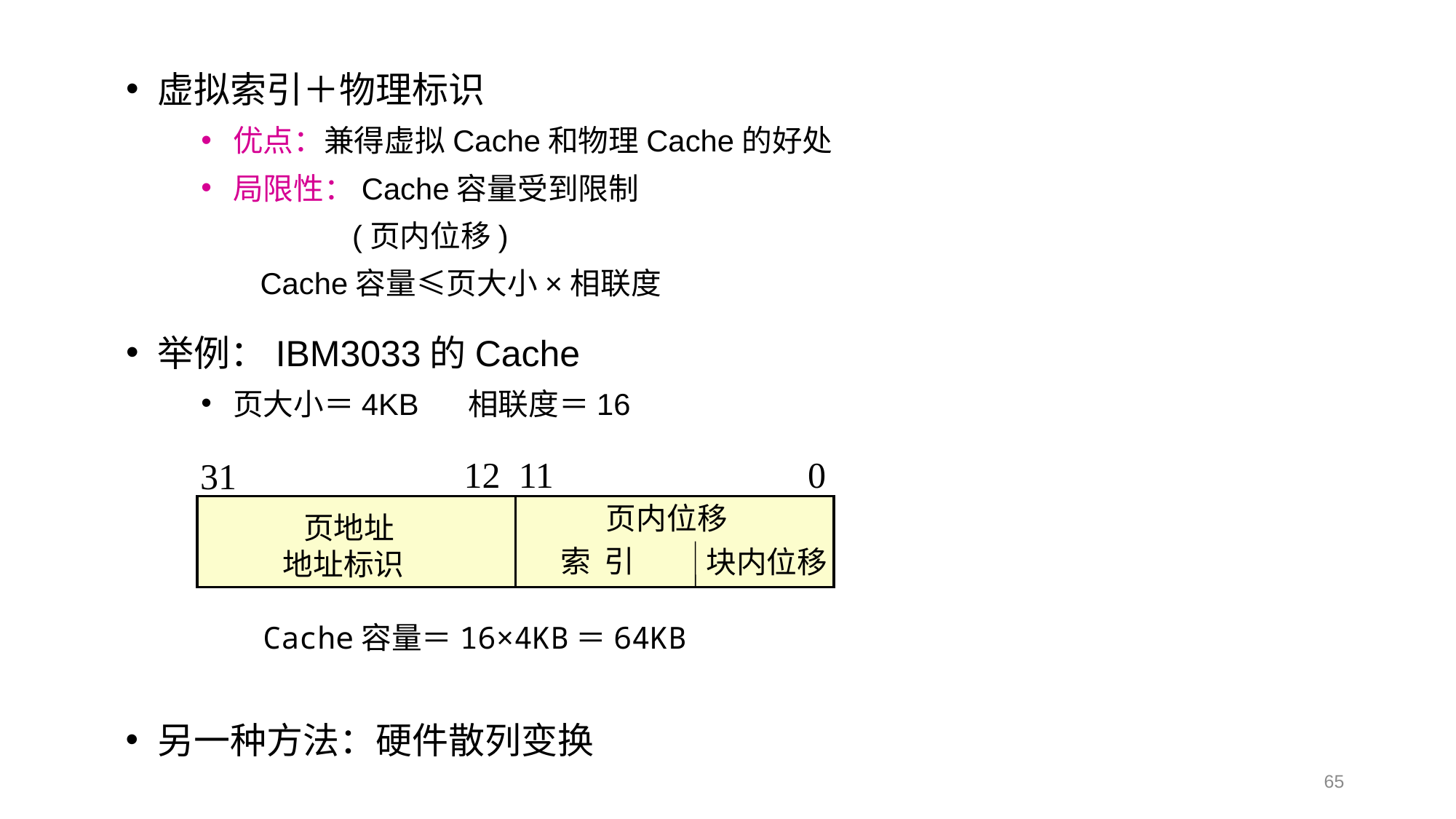

虚拟索引＋物理标识
优点：兼得虚拟Cache和物理Cache的好处
局限性：Cache容量受到限制
              (页内位移)
   Cache容量≤页大小×相联度
举例：IBM3033的Cache
页大小＝4KB     相联度＝16
12  11
0
31

  页地址
地址标识
页内位移

索  引
块内位移
Cache容量＝16×4KB＝64KB
另一种方法：硬件散列变换
65